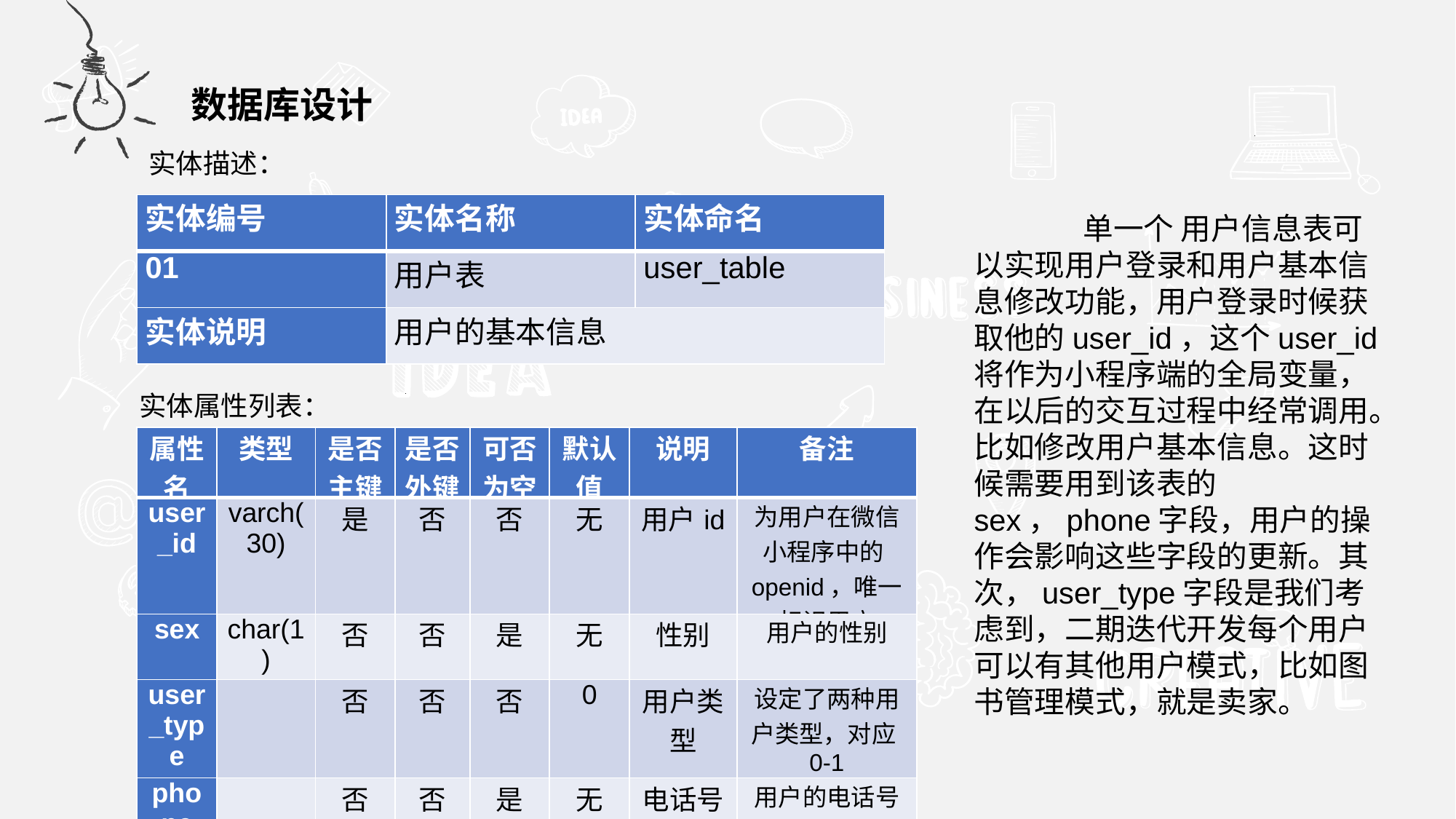

数据库设计
实体描述：
| 实体编号 | 实体名称 | 实体命名 |
| --- | --- | --- |
| 01 | 用户表 | user\_table |
| 实体说明 | 用户的基本信息 |  |
	单一个 用户信息表可以实现用户登录和用户基本信息修改功能，用户登录时候获取他的user_id，这个user_id将作为小程序端的全局变量，在以后的交互过程中经常调用。比如修改用户基本信息。这时候需要用到该表的sex，phone字段，用户的操作会影响这些字段的更新。其次，user_type字段是我们考虑到，二期迭代开发每个用户可以有其他用户模式，比如图书管理模式，就是卖家。
实体属性列表：
| 属性名 | 类型 | 是否主键 | 是否外键 | 可否为空 | 默认值 | 说明 | 备注 |
| --- | --- | --- | --- | --- | --- | --- | --- |
| user\_id | varch(30) | 是 | 否 | 否 | 无 | 用户id | 为用户在微信小程序中的openid，唯一标识用户 |
| sex | char(1) | 否 | 否 | 是 | 无 | 性别 | 用户的性别 |
| user\_type |  | 否 | 否 | 否 | 0 | 用户类型 | 设定了两种用户类型，对应0-1 |
| phone |  | 否 | 否 | 是 | 无 | 电话号码 | 用户的电话号码 |